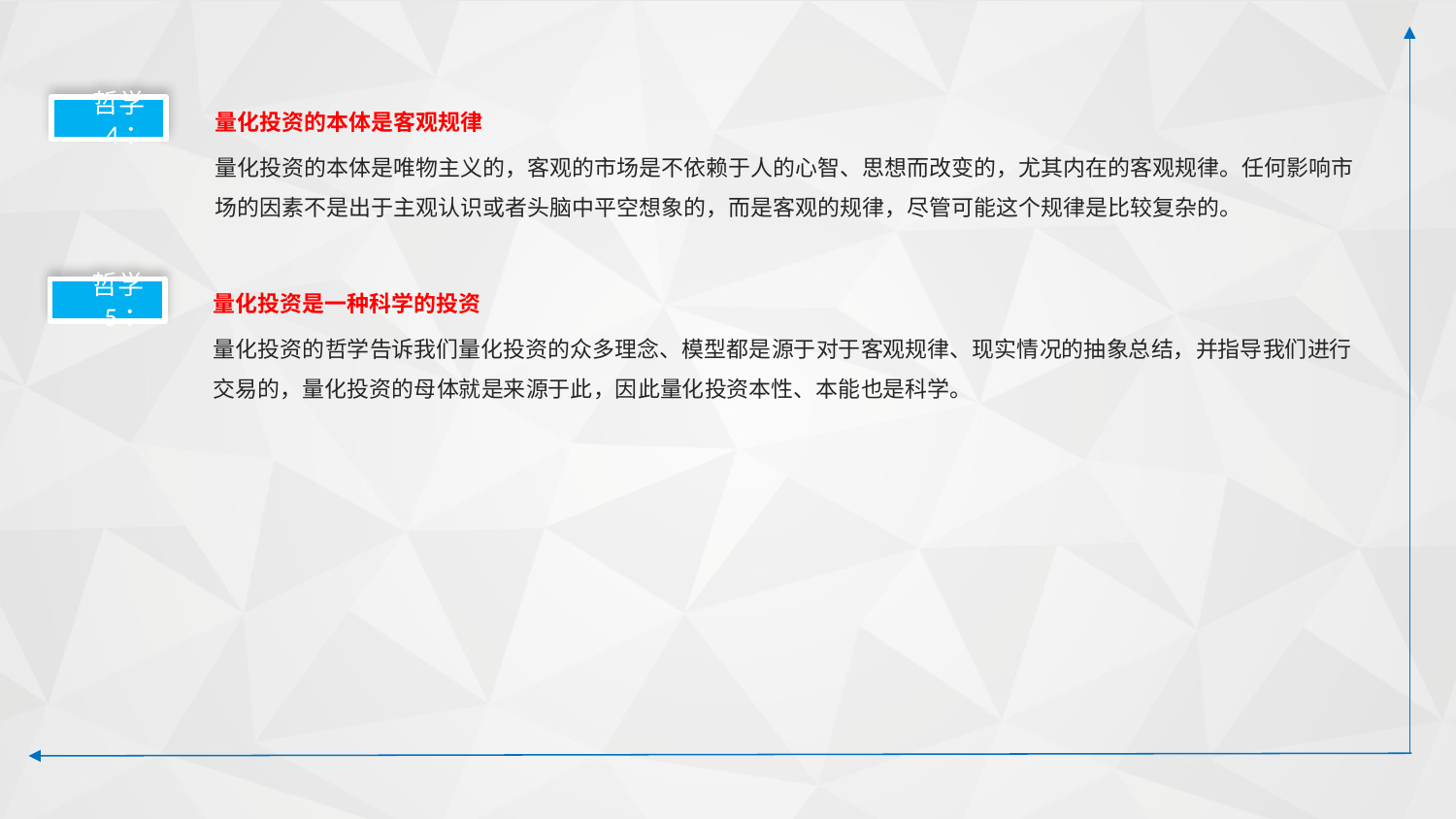

量化投资的本体是客观规律
哲学4：
量化投资的本体是唯物主义的，客观的市场是不依赖于人的心智、思想而改变的，尤其内在的客观规律。任何影响市场的因素不是出于主观认识或者头脑中平空想象的，而是客观的规律，尽管可能这个规律是比较复杂的。
量化投资是一种科学的投资
哲学5：
量化投资的哲学告诉我们量化投资的众多理念、模型都是源于对于客观规律、现实情况的抽象总结，并指导我们进行交易的，量化投资的母体就是来源于此，因此量化投资本性、本能也是科学。
延迟符